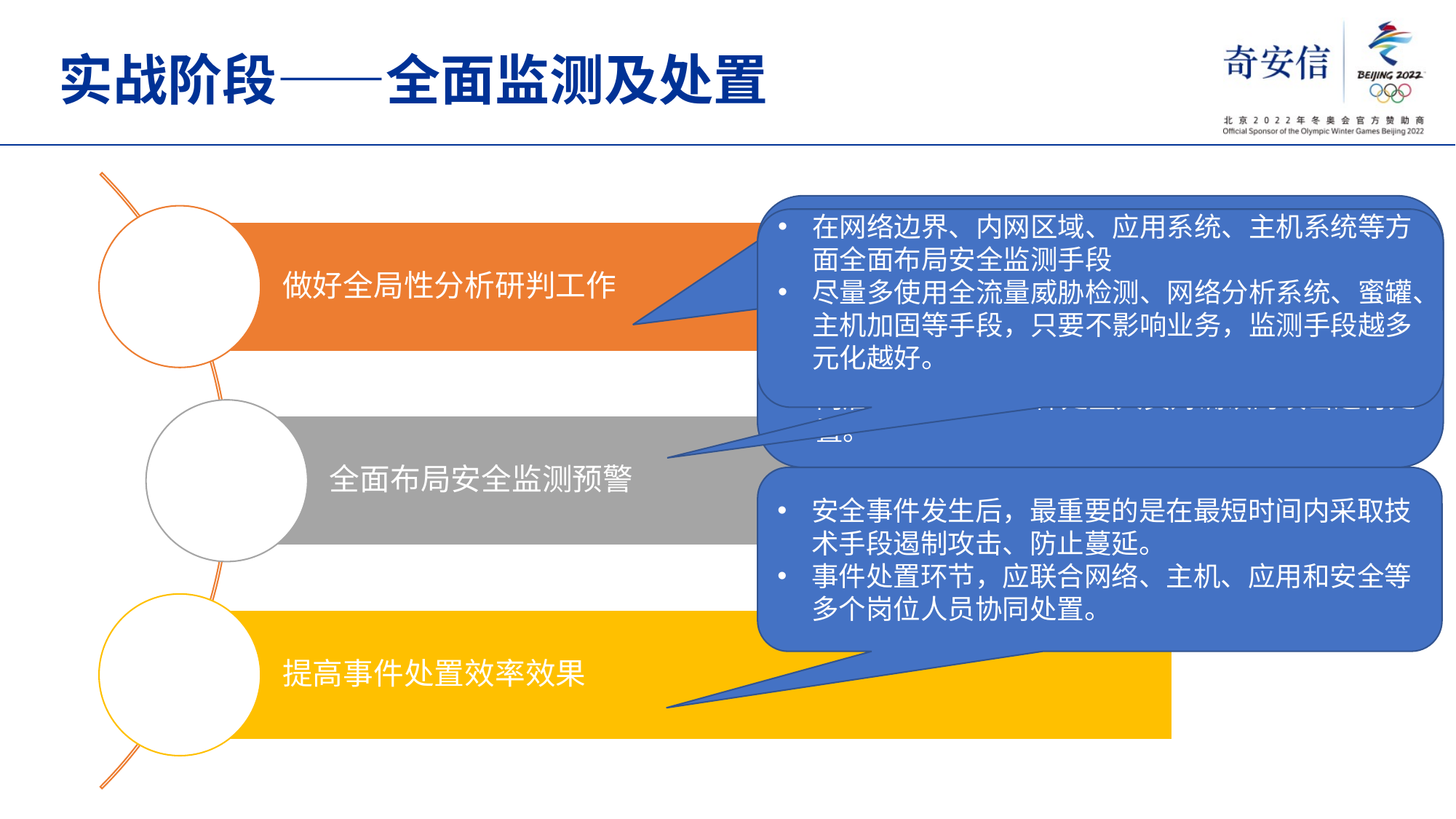

# 实战阶段——全面监测及处置
做好全局性分析研判工作
全面布局安全监测预警
提高事件处置效率效果
核心环节
人员要具备攻防技术能力，熟悉网络和业务
发挥专家和指挥棒的作用
向前，对监测人员发现的攻击预警进行分析确认并溯源
向后，指导协助事件处置人员对确认的攻击进行处置。
在网络边界、内网区域、应用系统、主机系统等方面全面布局安全监测手段
尽量多使用全流量威胁检测、网络分析系统、蜜罐、主机加固等手段，只要不影响业务，监测手段越多元化越好。

安全事件发生后，最重要的是在最短时间内采取技术手段遏制攻击、防止蔓延。
事件处置环节，应联合网络、主机、应用和安全等多个岗位人员协同处置。